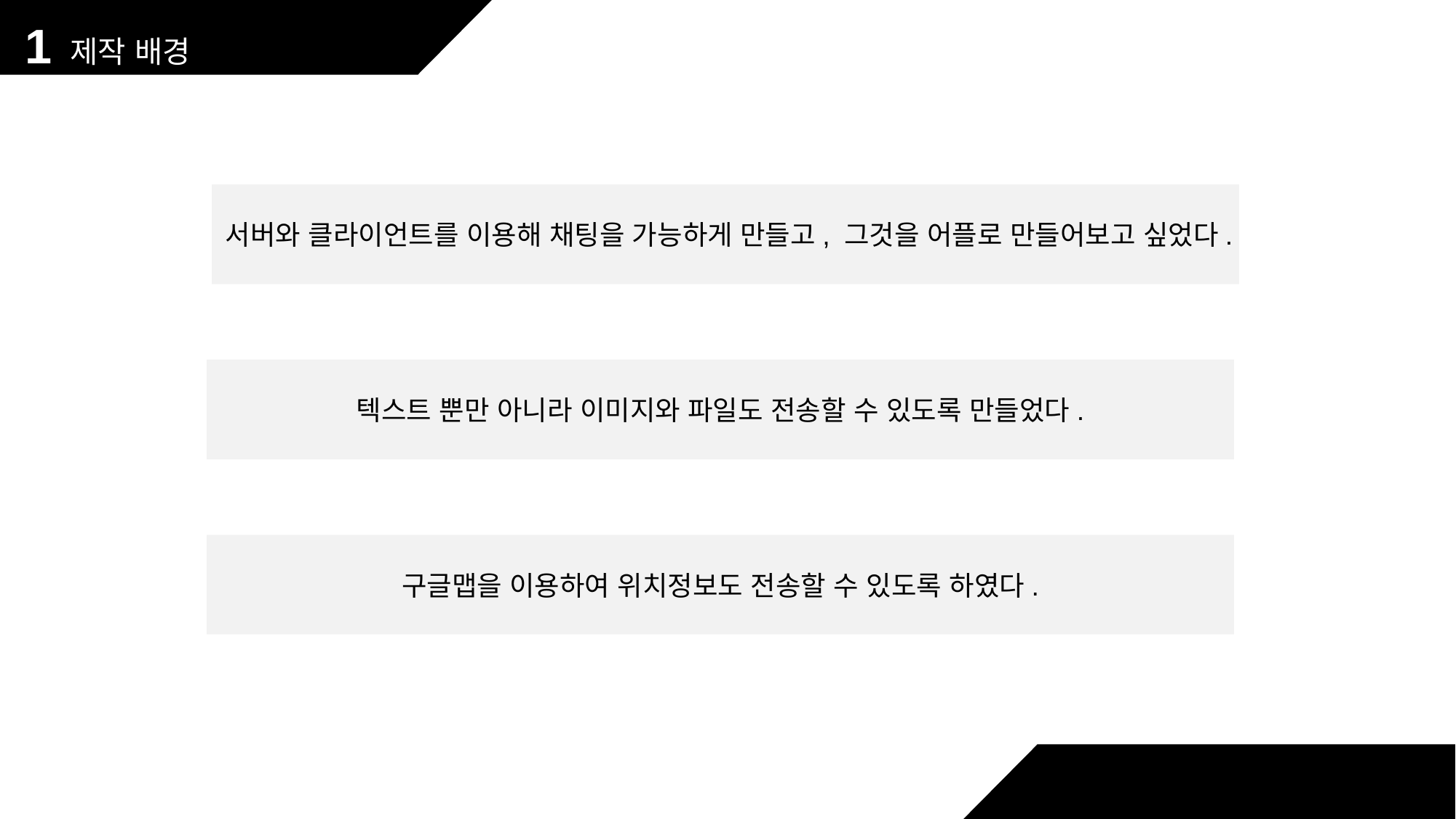

1
제작 배경
서버와 클라이언트를 이용해 채팅을 가능하게 만들고, 그것을 어플로 만들어보고 싶었다.
텍스트 뿐만 아니라 이미지와 파일도 전송할 수 있도록 만들었다.
구글맵을 이용하여 위치정보도 전송할 수 있도록 하였다.